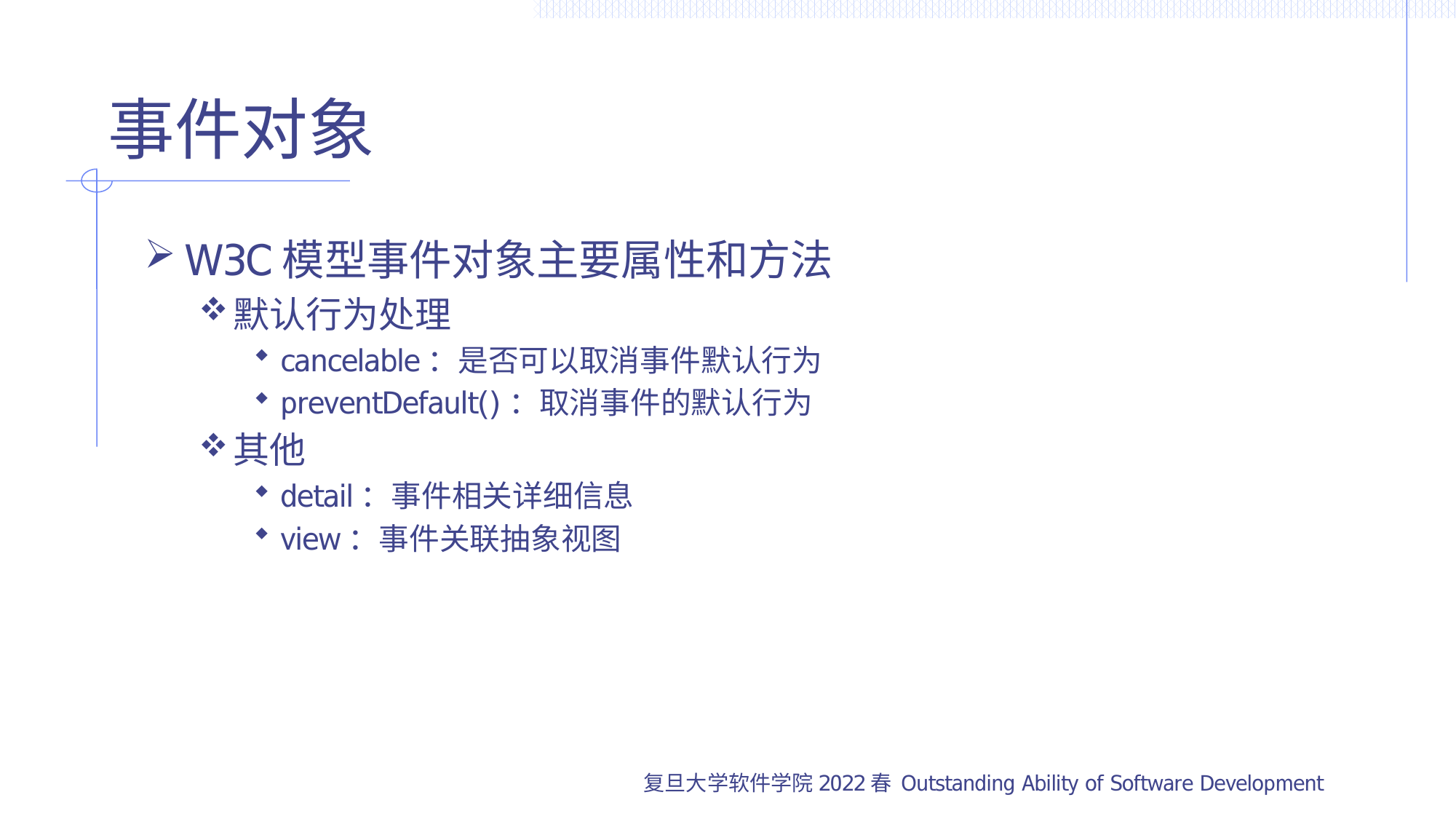

# 事件对象
W3C模型事件对象主要属性和方法
默认行为处理
cancelable：是否可以取消事件默认行为
preventDefault()：取消事件的默认行为
其他
detail：事件相关详细信息
view：事件关联抽象视图